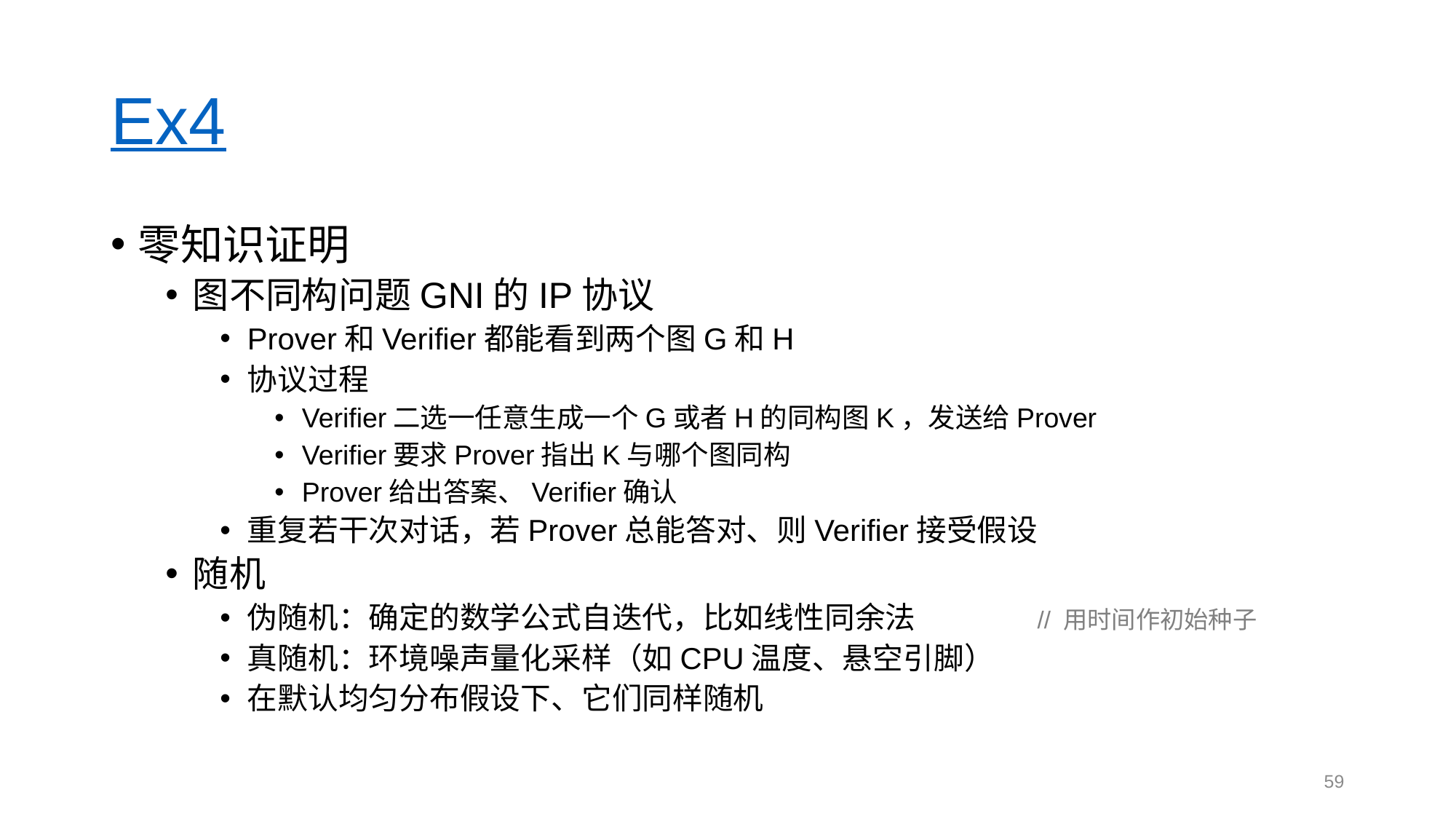

# Ex4
零知识证明
图不同构问题GNI的IP协议
Prover和Verifier都能看到两个图G和H
协议过程
Verifier二选一任意生成一个G或者H的同构图K，发送给Prover
Verifier要求Prover指出K与哪个图同构
Prover给出答案、Verifier确认
重复若干次对话，若Prover总能答对、则Verifier接受假设
随机
伪随机：确定的数学公式自迭代，比如线性同余法                 // 用时间作初始种子
真随机：环境噪声量化采样（如CPU温度、悬空引脚）
在默认均匀分布假设下、它们同样随机
59